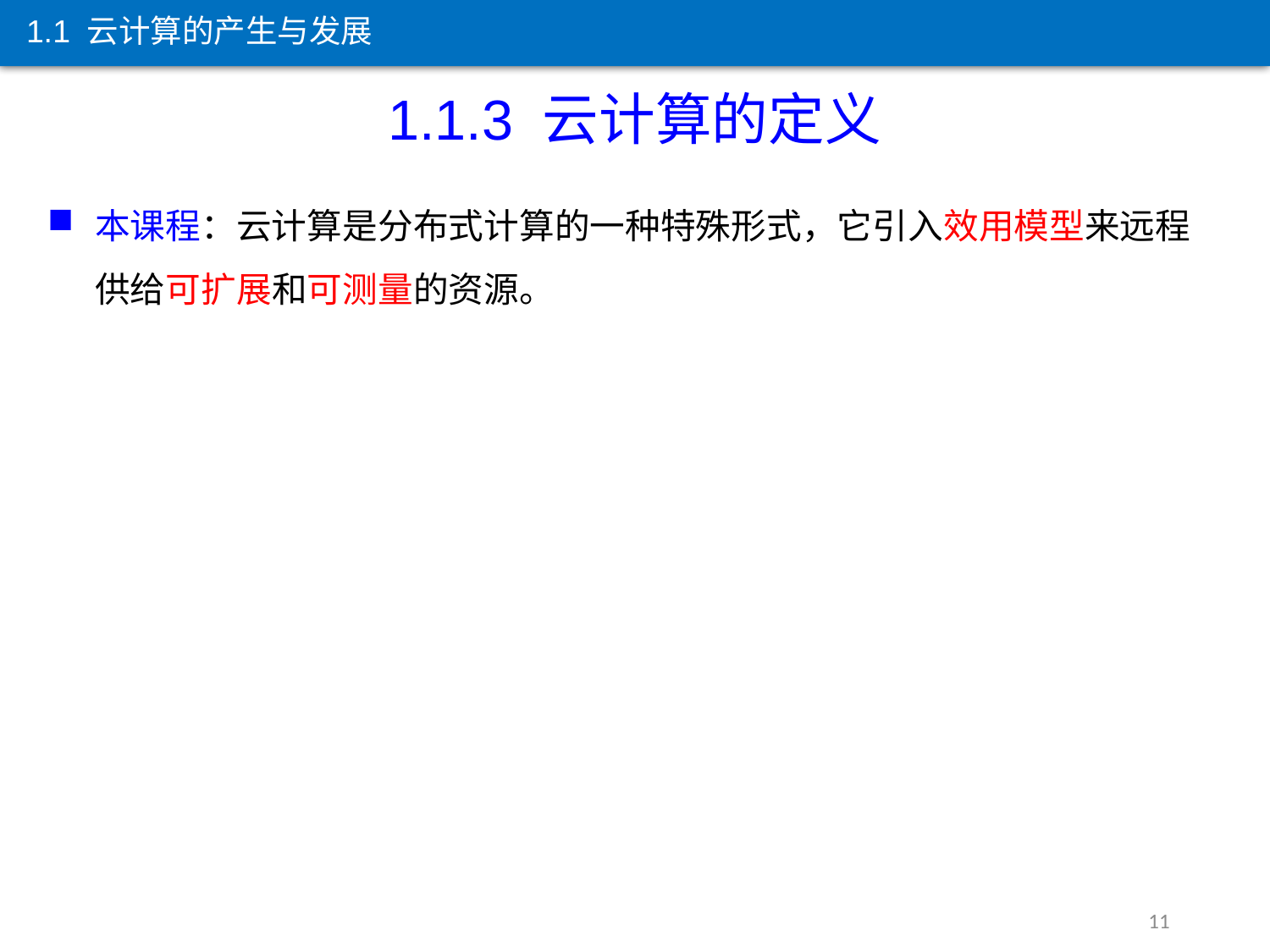

1.1 云计算的产生与发展
1.1.3 云计算的定义
本课程：云计算是分布式计算的一种特殊形式，它引入效用模型来远程供给可扩展和可测量的资源。
11